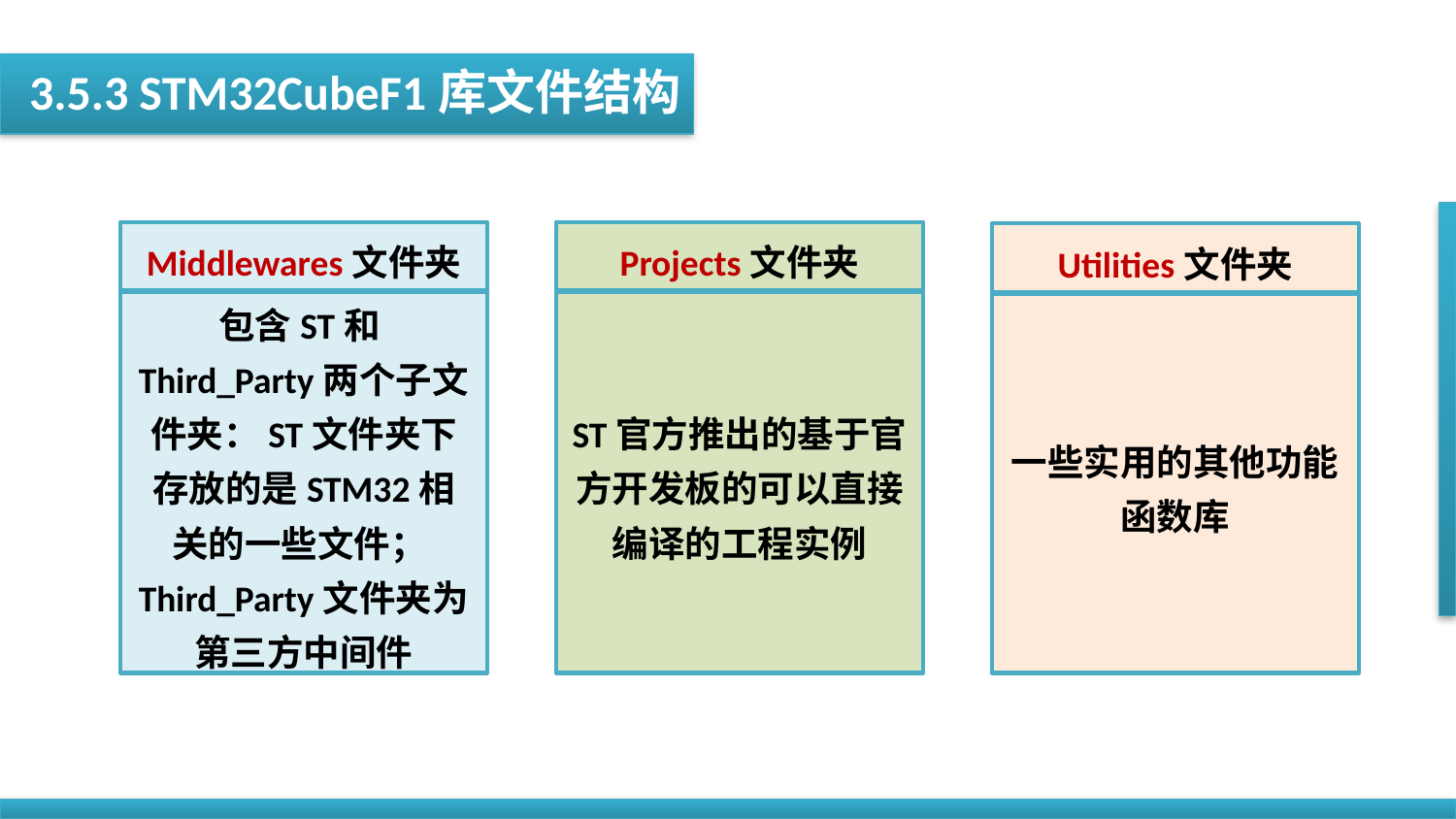

3.5.3 STM32CubeF1库文件结构

Middlewares文件夹
Projects文件夹
Utilities文件夹
包含ST和Third_Party两个子文件夹：ST文件夹下存放的是STM32相关的一些文件；Third_Party文件夹为第三方中间件
ST官方推出的基于官方开发板的可以直接编译的工程实例
一些实用的其他功能函数库